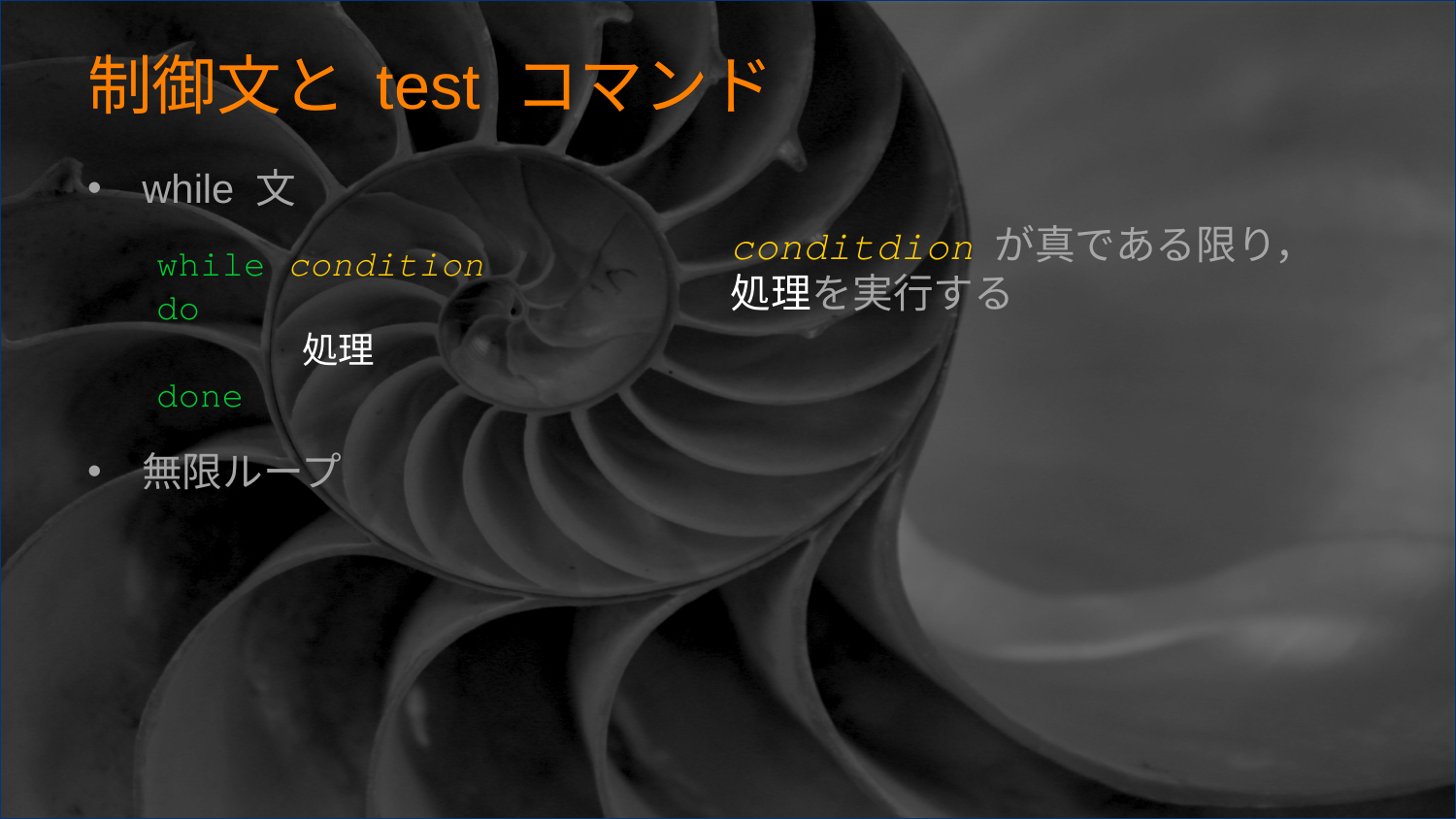

# 制御文と test コマンド
while 文

無限ループ

conditdion が真である限り，
処理を実行する
while condition
do
	処理
done